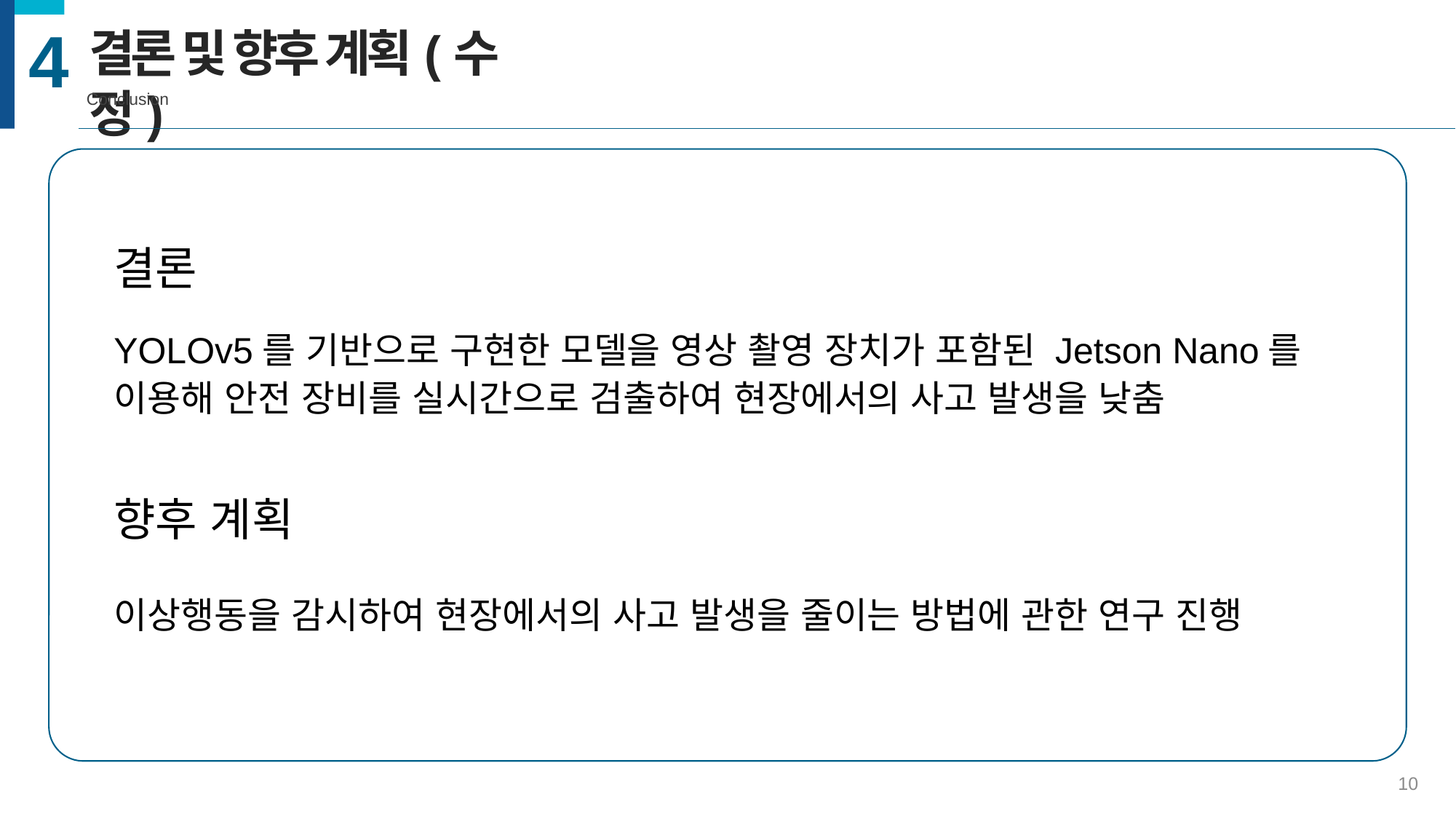

결론 및 향후 계획(수정)

Conclusion
4

결론
YOLOv5를 기반으로 구현한 모델을 영상 촬영 장치가 포함된 Jetson Nano를 이용해 안전 장비를 실시간으로 검출하여 현장에서의 사고 발생을 낮춤
향후 계획
이상행동을 감시하여 현장에서의 사고 발생을 줄이는 방법에 관한 연구 진행
10